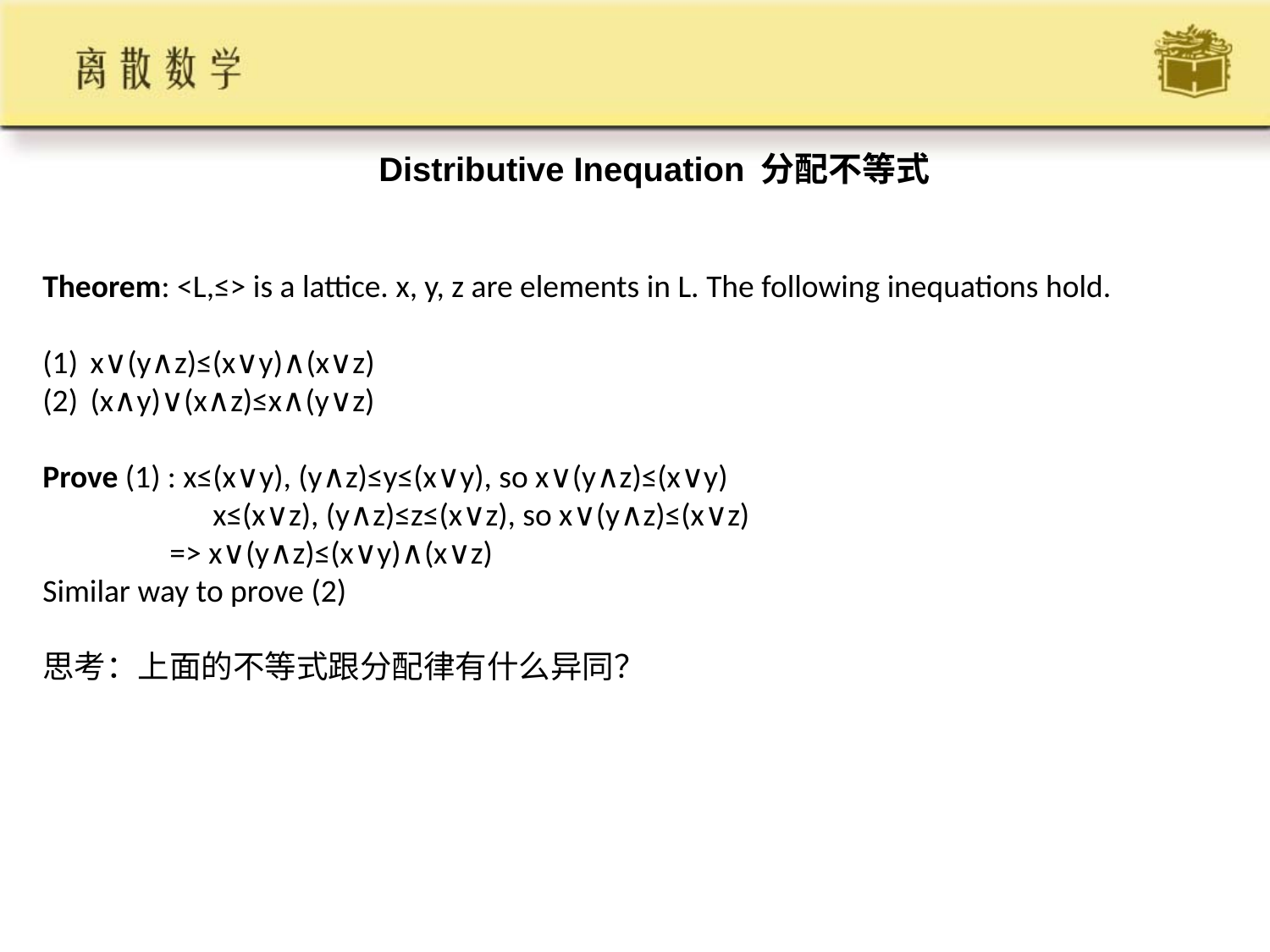

Distributive Inequation 分配不等式
Theorem: <L,≤> is a lattice. x, y, z are elements in L. The following inequations hold.

x∨(y∧z)≤(x∨y)∧(x∨z)
(x∧y)∨(x∧z)≤x∧(y∨z)

Prove (1) : x≤(x∨y), (y∧z)≤y≤(x∨y), so x∨(y∧z)≤(x∨y)
	      x≤(x∨z), (y∧z)≤z≤(x∨z), so x∨(y∧z)≤(x∨z)
	=> x∨(y∧z)≤(x∨y)∧(x∨z)
Similar way to prove (2)

思考：上面的不等式跟分配律有什么异同？